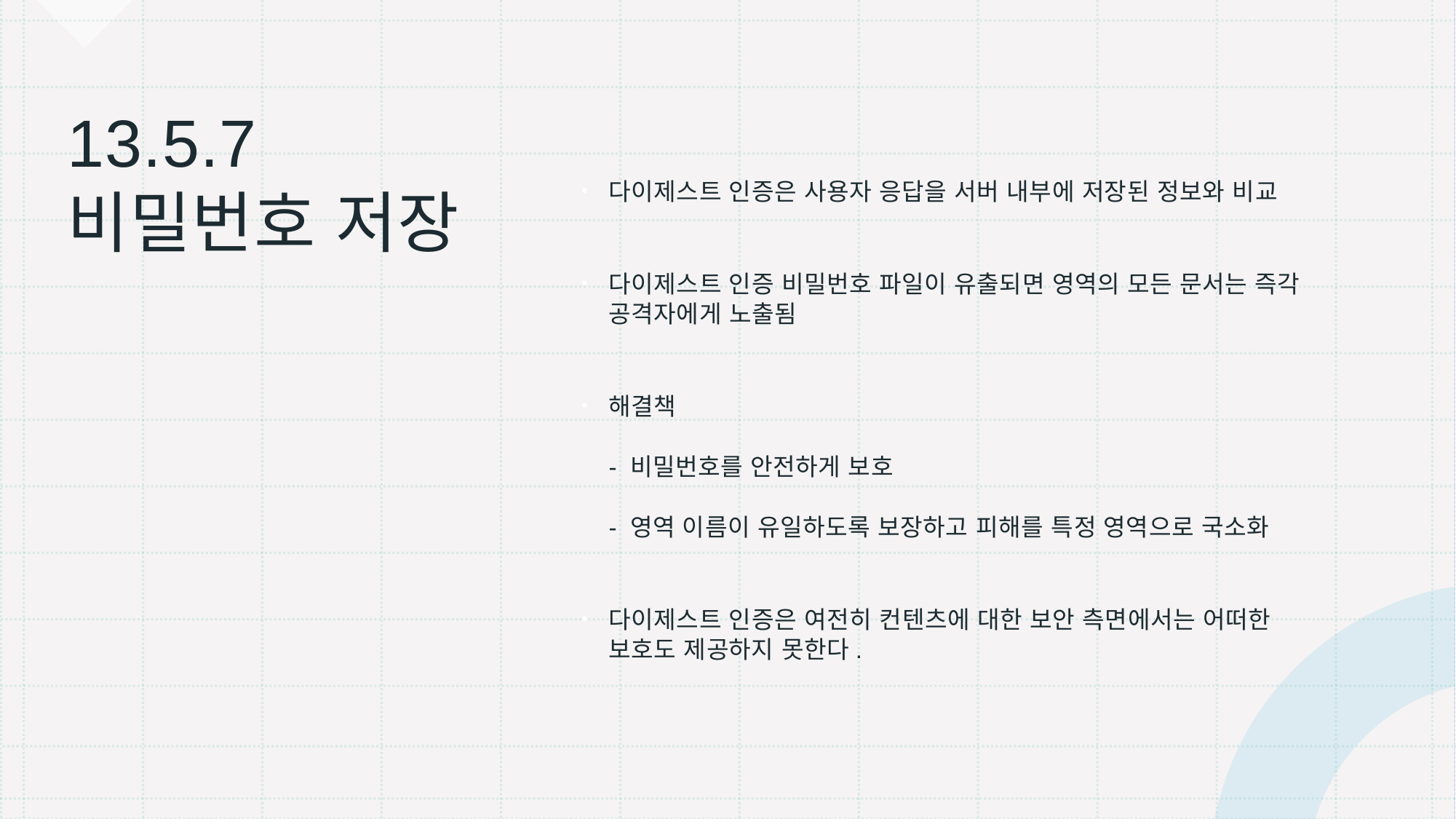

다이제스트 인증은 사용자 응답을 서버 내부에 저장된 정보와 비교

다이제스트 인증 비밀번호 파일이 유출되면 영역의 모든 문서는 즉각 공격자에게 노출됨

해결책
- 비밀번호를 안전하게 보호
- 영역 이름이 유일하도록 보장하고 피해를 특정 영역으로 국소화

다이제스트 인증은 여전히 컨텐츠에 대한 보안 측면에서는 어떠한 보호도 제공하지 못한다.
# 13.5.7 비밀번호 저장